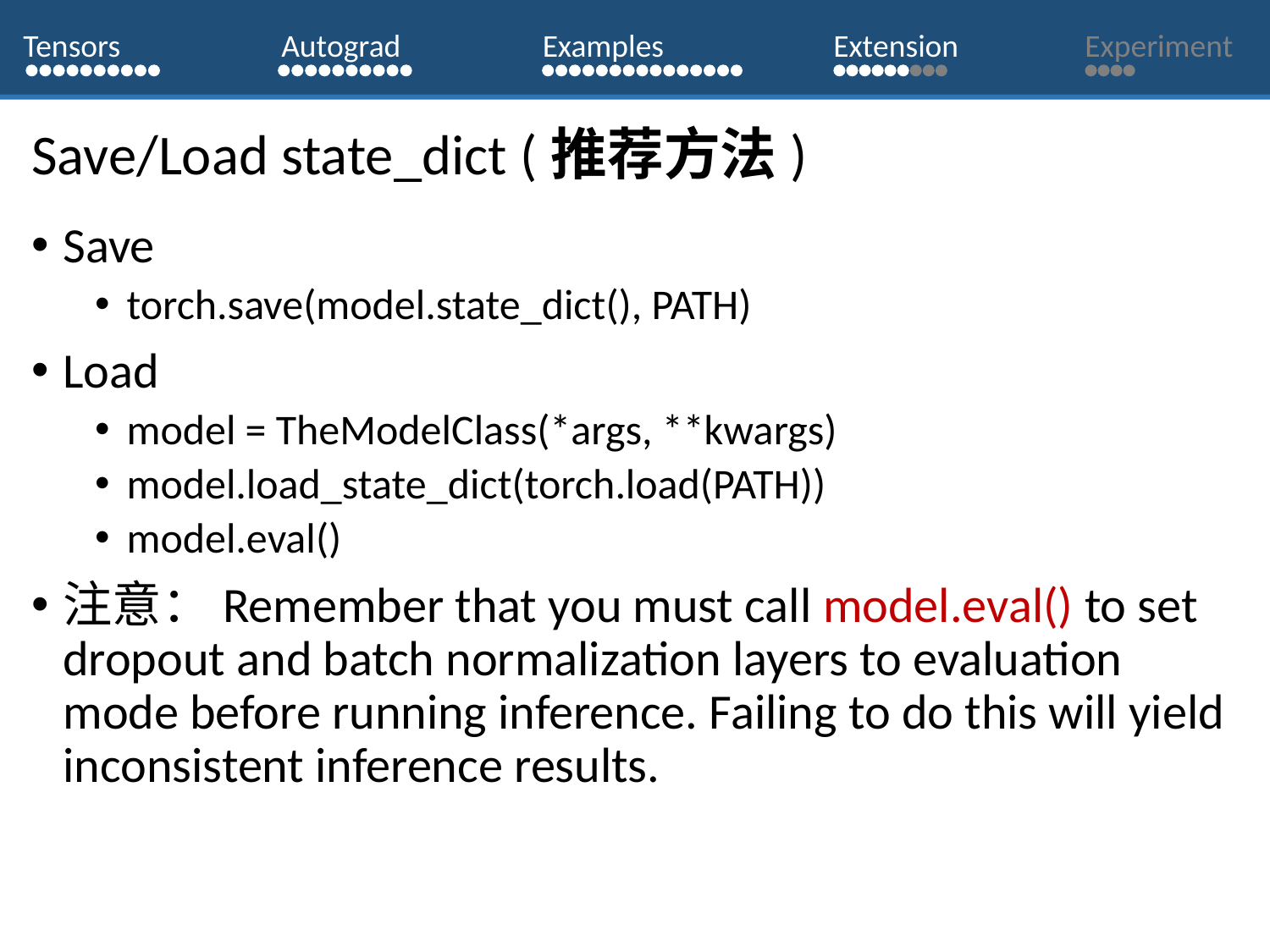

Tensors
Autograd
Examples
Extension
Experiment

# Save/Load state_dict (推荐方法)
Save
torch.save(model.state_dict(), PATH)
Load
model = TheModelClass(*args, **kwargs)
model.load_state_dict(torch.load(PATH))
model.eval()
注意：Remember that you must call model.eval() to set dropout and batch normalization layers to evaluation mode before running inference. Failing to do this will yield inconsistent inference results.